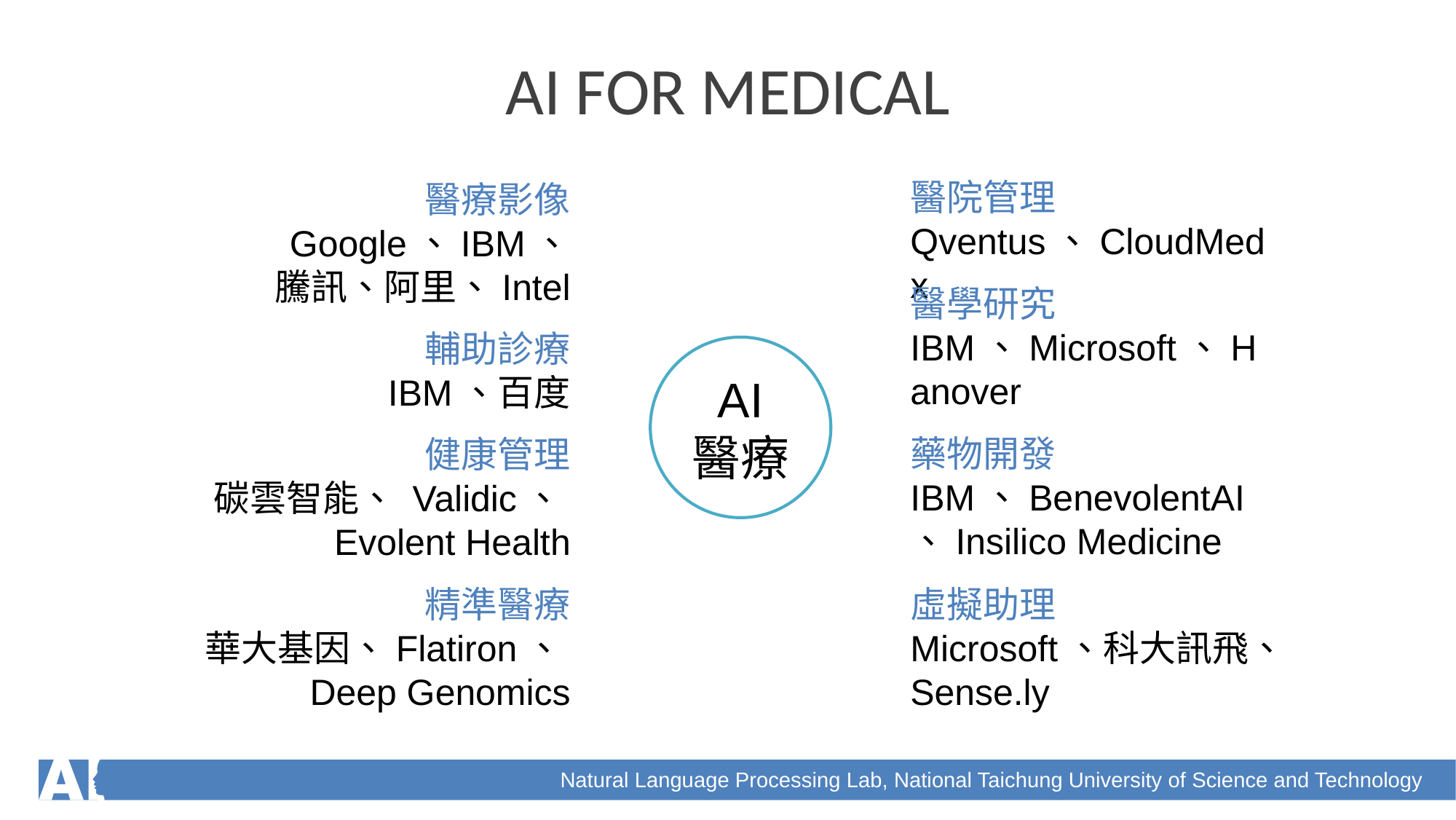

AI FOR MEDICAL
醫院管理
Qventus、CloudMedx
醫療影像
Google、IBM、
騰訊、阿里、Intel
醫學研究
IBM、Microsoft、Hanover
輔助診療
IBM、百度
AI
醫療
藥物開發
IBM、BenevolentAI、Insilico Medicine
健康管理
碳雲智能、 Validic、Evolent Health
精準醫療
華大基因、Flatiron、Deep Genomics
虛擬助理
Microsoft、科大訊飛、Sense.ly
Natural Language Processing Lab, National Taichung University of Science and Technology